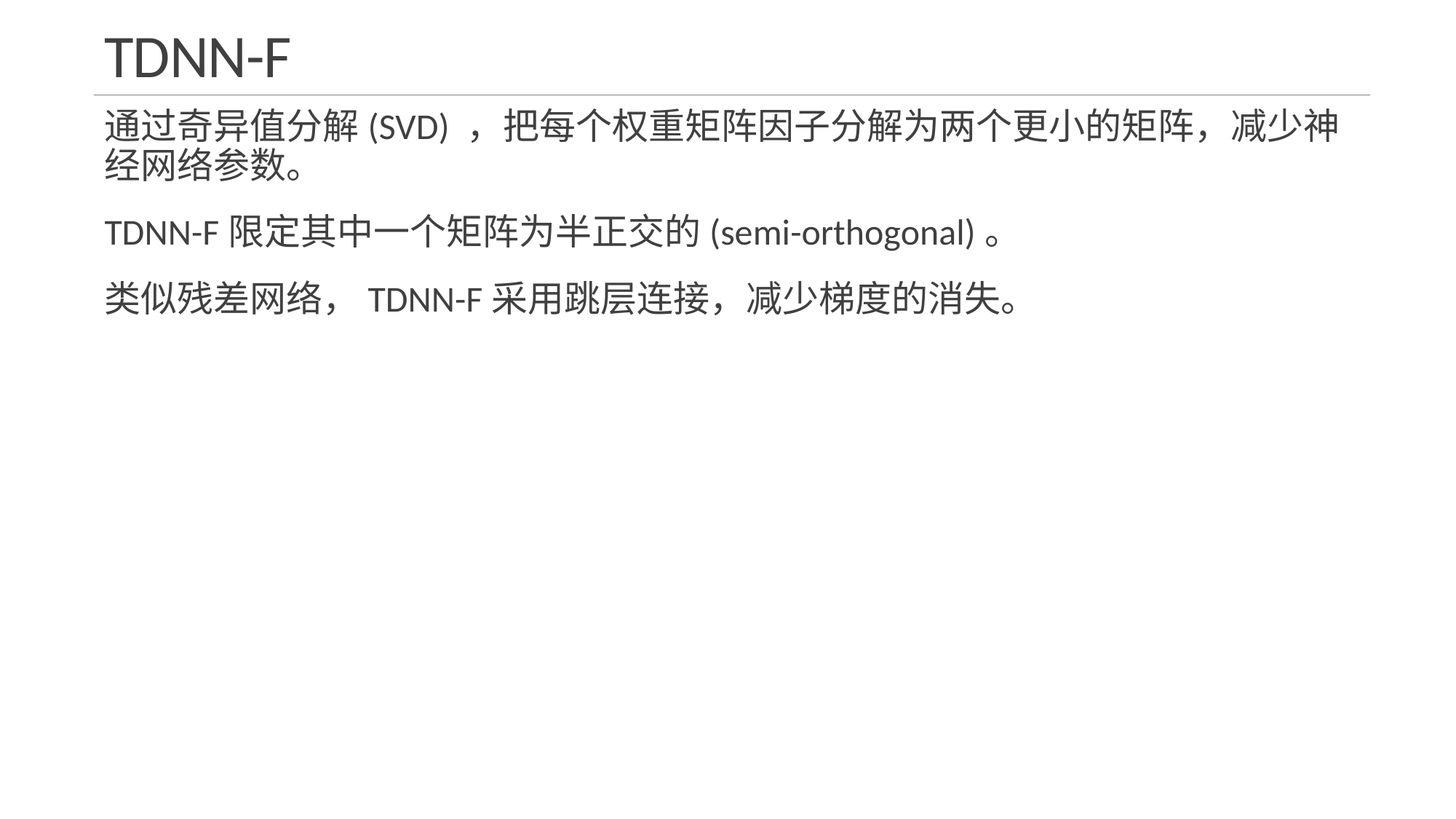

# TDNN-F
通过奇异值分解(SVD) ，把每个权重矩阵因子分解为两个更小的矩阵，减少神经网络参数。
TDNN-F限定其中一个矩阵为半正交的(semi-orthogonal)。
类似残差网络，TDNN-F采用跳层连接，减少梯度的消失。